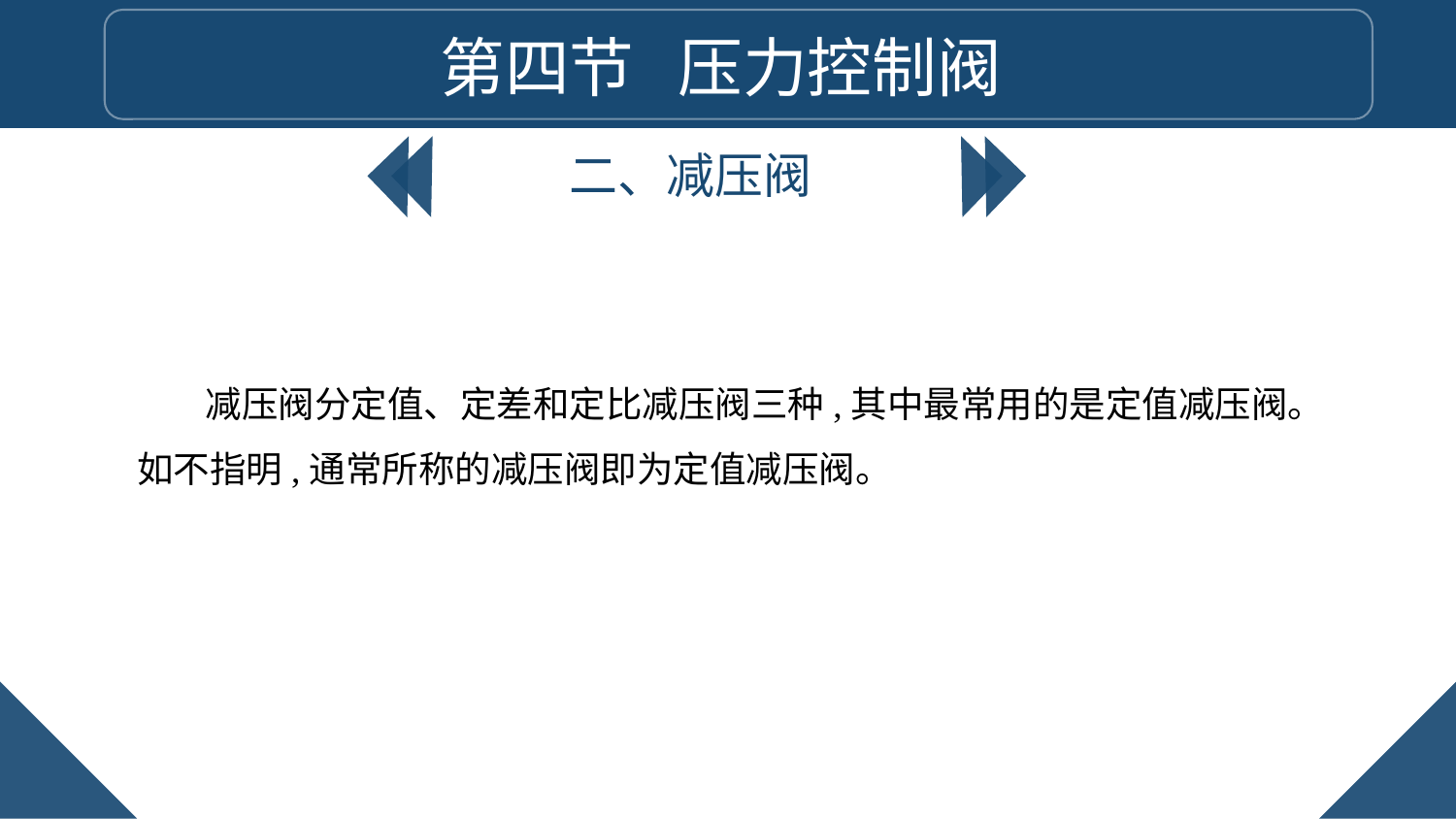

第四节   压力控制阀
二、减压阀

减压阀分定值、定差和定比减压阀三种,其中最常用的是定值减压阀。如不指明,通常所称的减压阀即为定值减压阀。